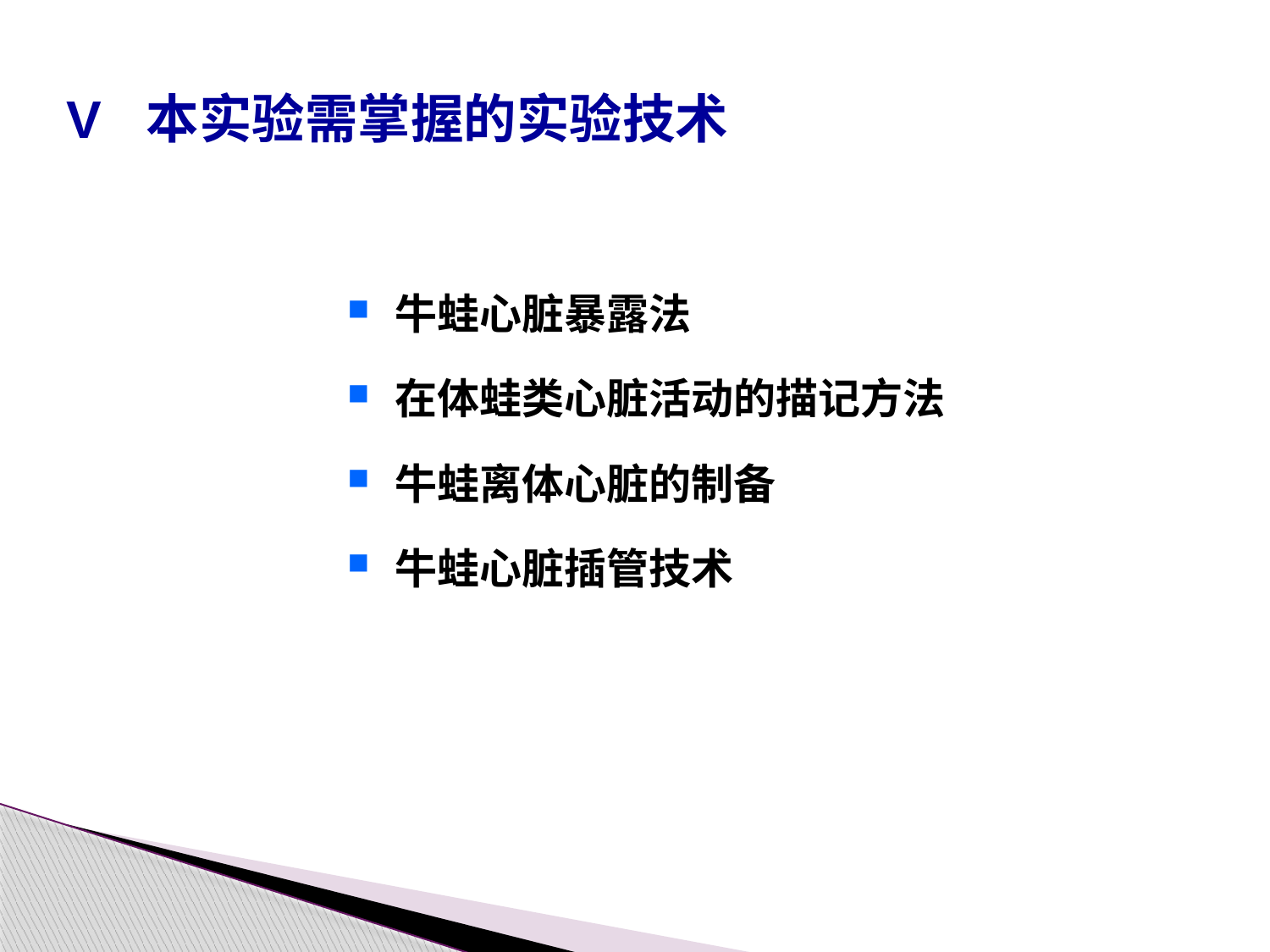

V 本实验需掌握的实验技术
牛蛙心脏暴露法
在体蛙类心脏活动的描记方法
牛蛙离体心脏的制备
牛蛙心脏插管技术